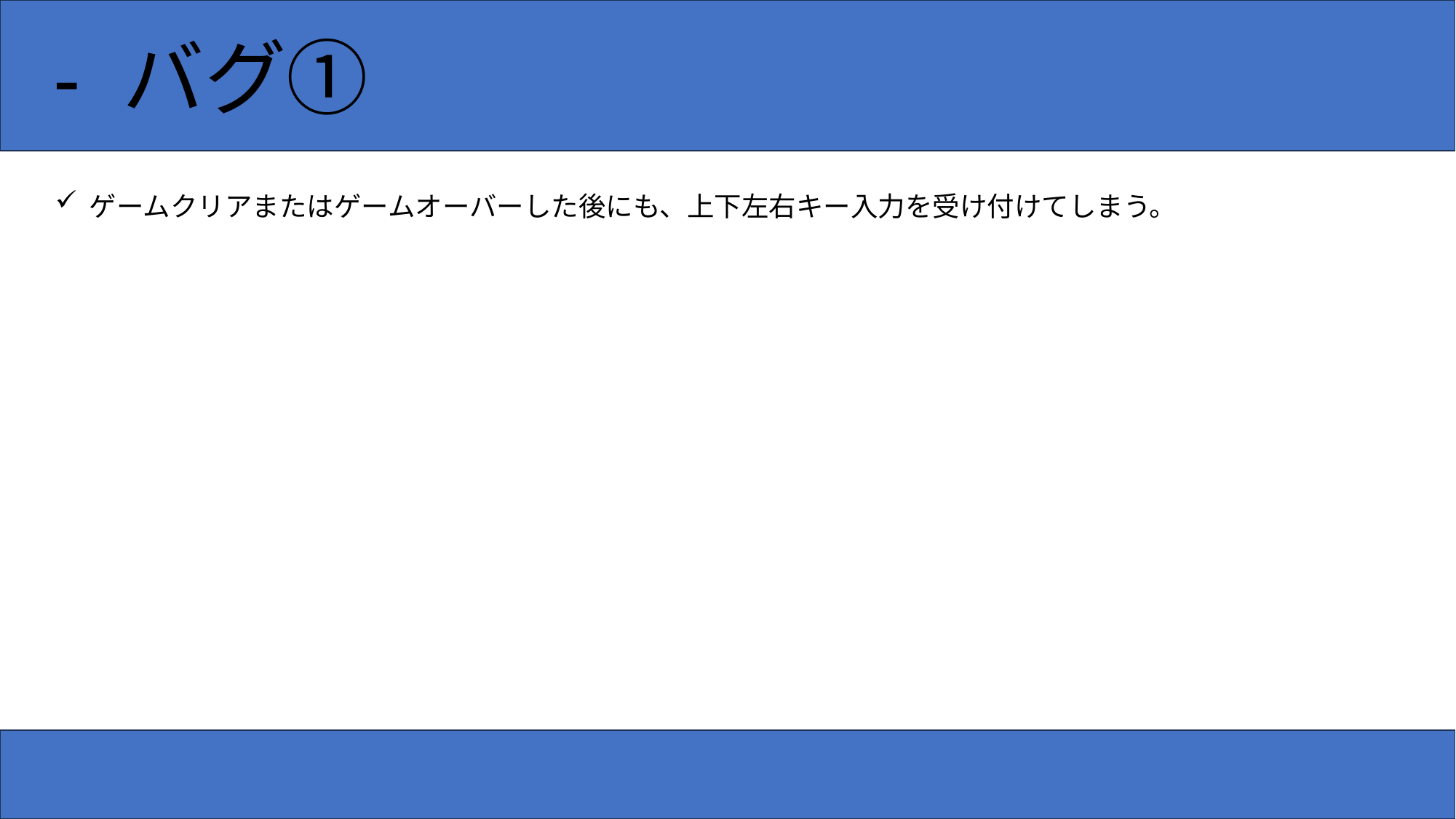

- バグ①
ゲームクリアまたはゲームオーバーした後にも、上下左右キー入力を受け付けてしまう。